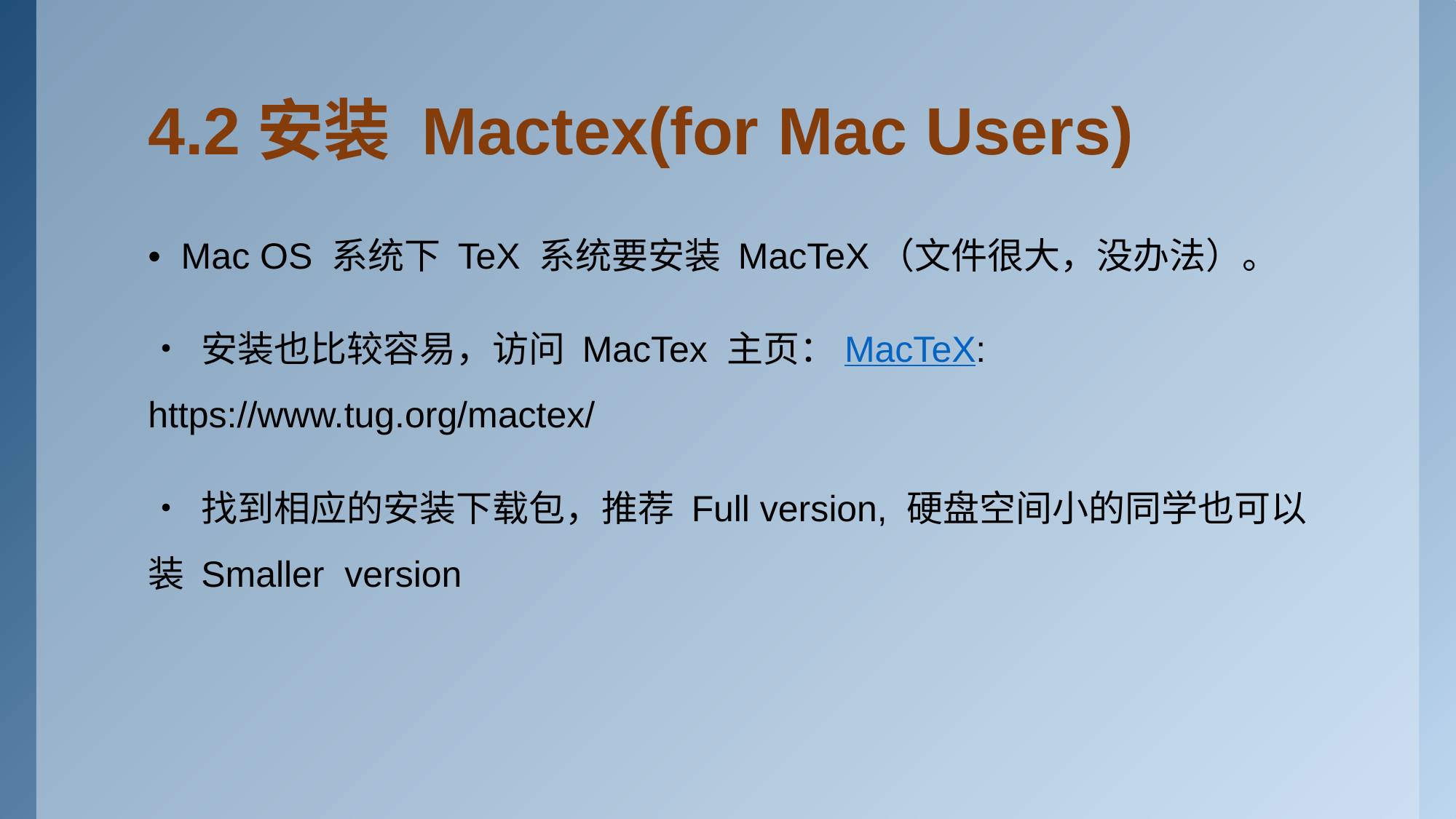

# 4.2	安装 Mactex(for Mac Users)
•  Mac OS 系统下 TeX 系统要安装 MacTeX（文件很大，没办法）。
• 安装也比较容易，访问 MacTex 主页：MacTeX: https://www.tug.org/mactex/
• 找到相应的安装下载包，推荐 Full version, 硬盘空间小的同学也可以 装 Smaller  version